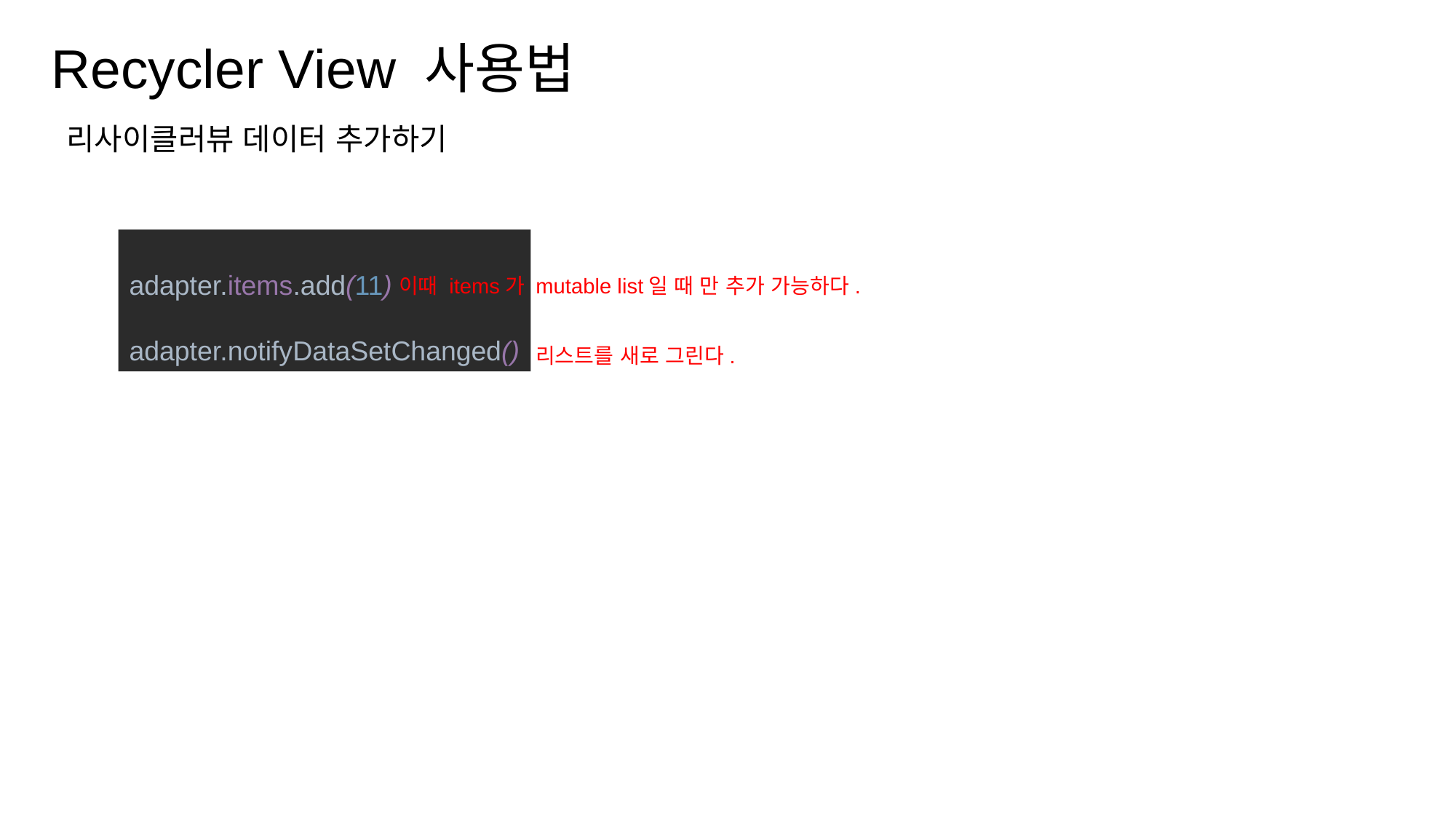

Recycler View 사용법
나눔스퀘어OTF ExtraBold
리사이클러뷰 데이터 추가하기
나눔스퀘어OTF Bold
나눔스퀘어OTF
adapter.items.add(11)
adapter.notifyDataSetChanged()
이때 items가 mutable list일 때 만 추가 가능하다.
리스트를 새로 그린다.
나눔스퀘어_ac ExtraBold
나눔스퀘어_ac Bold
나눔스퀘어_ac
나눔스퀘어 ExtraBold
나눔스퀘어 Bold
나눔스퀘어
XML
나눔스퀘어 Light
Kotlin